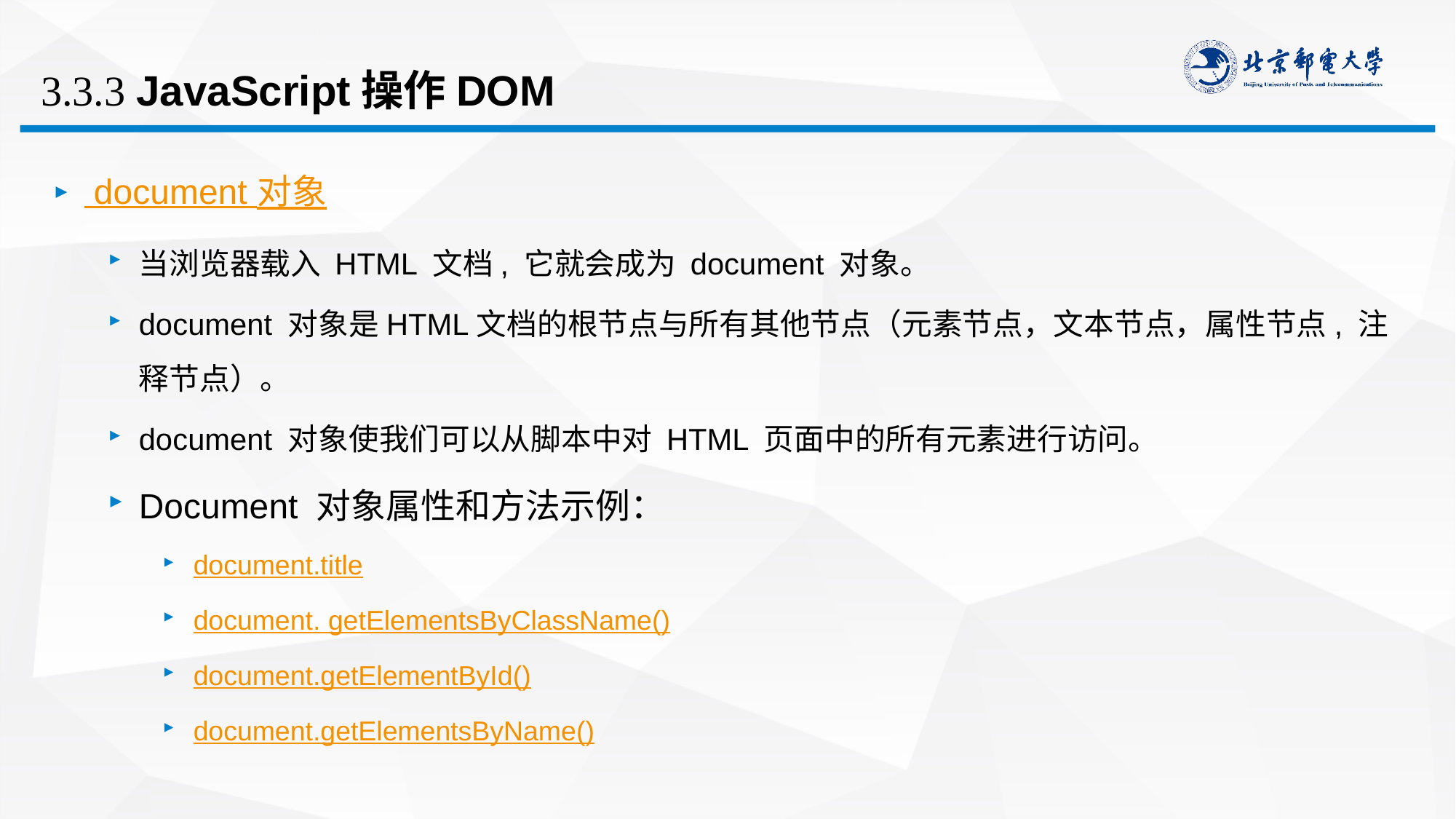

# 3.3.3 JavaScript操作DOM
 document 对象
当浏览器载入 HTML 文档, 它就会成为 document 对象。
document 对象是HTML文档的根节点与所有其他节点（元素节点，文本节点，属性节点, 注释节点）。
document 对象使我们可以从脚本中对 HTML 页面中的所有元素进行访问。
Document 对象属性和方法示例：
document.title
document. getElementsByClassName()
document.getElementById()
document.getElementsByName()